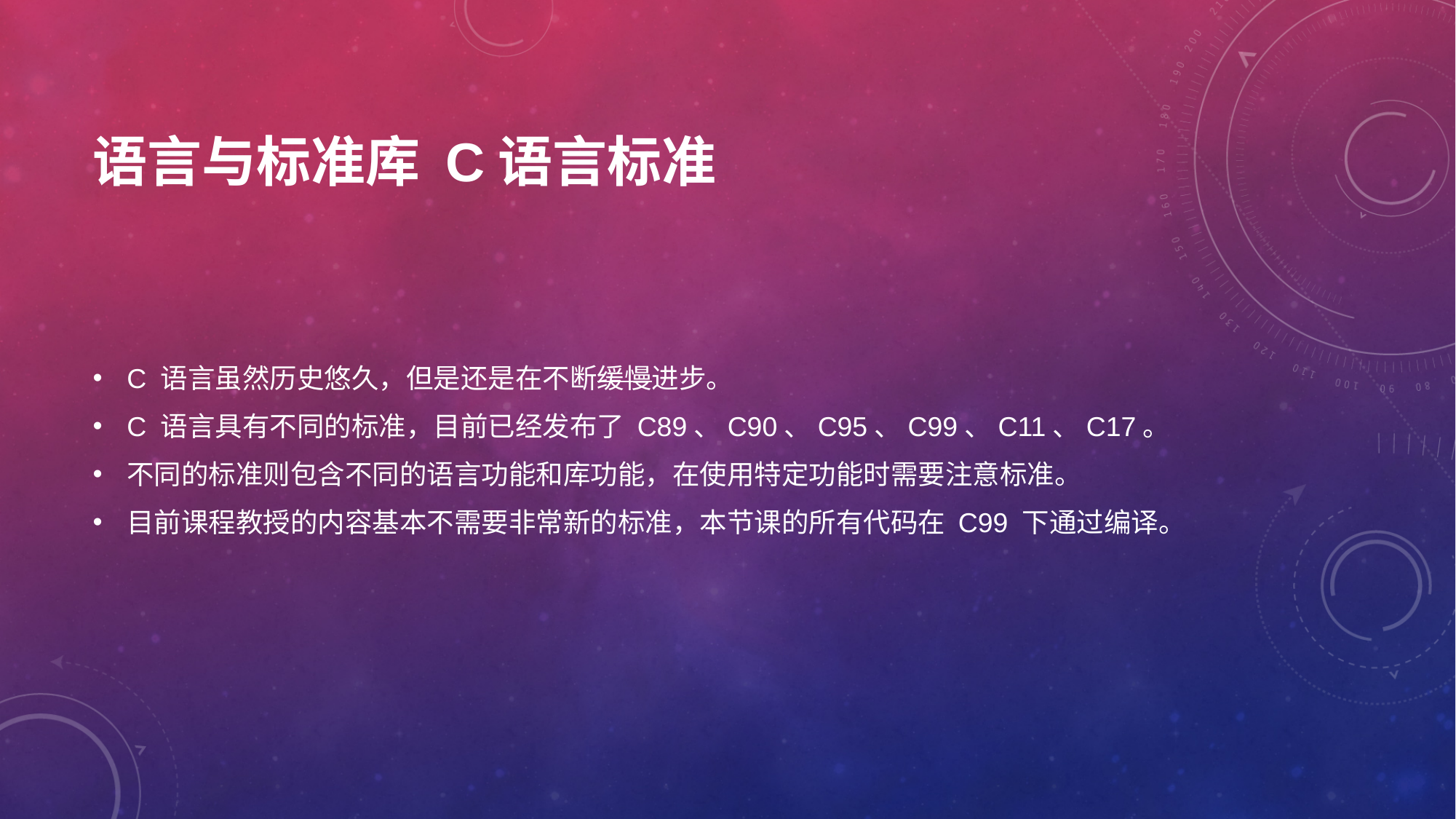

# 语言与标准库 C语言标准
C 语言虽然历史悠久，但是还是在不断缓慢进步。
C 语言具有不同的标准，目前已经发布了 C89、C90、C95、C99、C11、C17。
不同的标准则包含不同的语言功能和库功能，在使用特定功能时需要注意标准。
目前课程教授的内容基本不需要非常新的标准，本节课的所有代码在 C99 下通过编译。